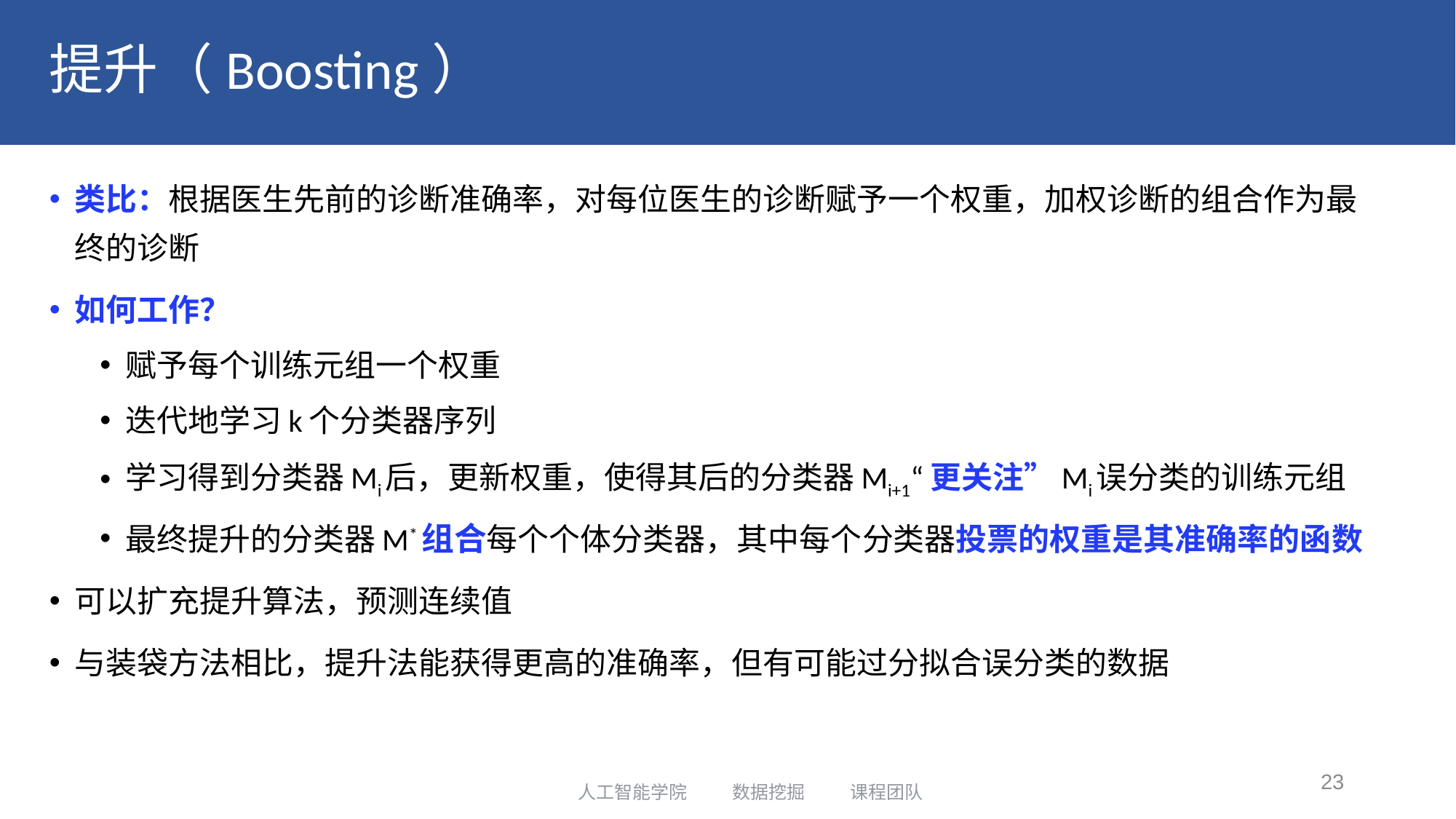

# 提升（Boosting）
类比：根据医生先前的诊断准确率，对每位医生的诊断赋予一个权重，加权诊断的组合作为最终的诊断
如何工作？
赋予每个训练元组一个权重
迭代地学习k个分类器序列
学习得到分类器Mi后，更新权重，使得其后的分类器Mi+1“更关注”Mi误分类的训练元组
最终提升的分类器M*组合每个个体分类器，其中每个分类器投票的权重是其准确率的函数
可以扩充提升算法，预测连续值
与装袋方法相比，提升法能获得更高的准确率，但有可能过分拟合误分类的数据

23
人工智能学院        数据挖掘        课程团队